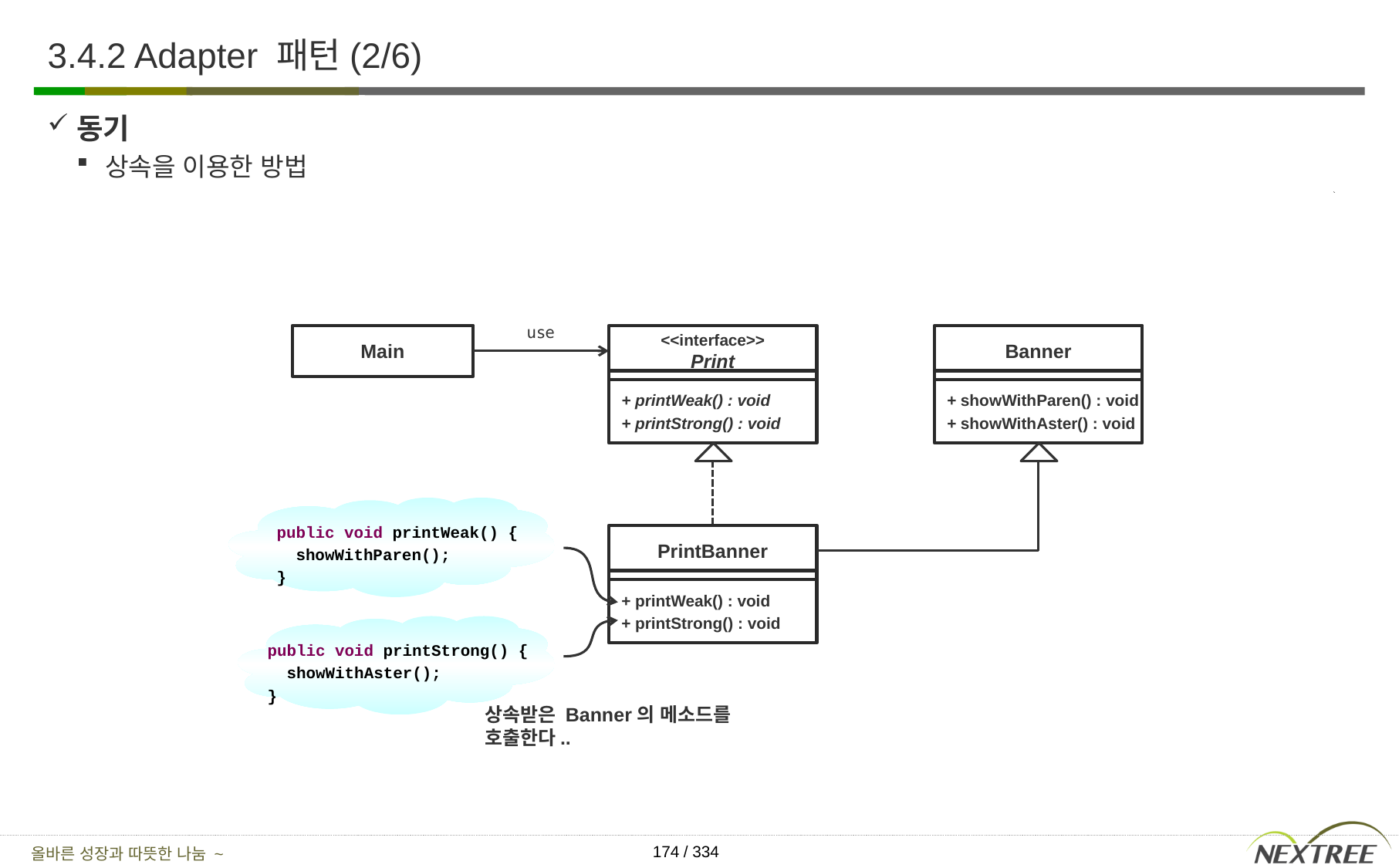

# 3.4.2 Adapter 패턴(2/6)
동기
상속을 이용한 방법
use
Main
<<interface>>
Print
Banner

+ printWeak() : void
+ printStrong() : void
+ showWithParen() : void
+ showWithAster() : void

public void printWeak() {
  showWithParen();
}
PrintBanner

+ printWeak() : void
+ printStrong() : void

public void printStrong() {
  showWithAster();
}

상속받은 Banner의 메소드를 호출한다..